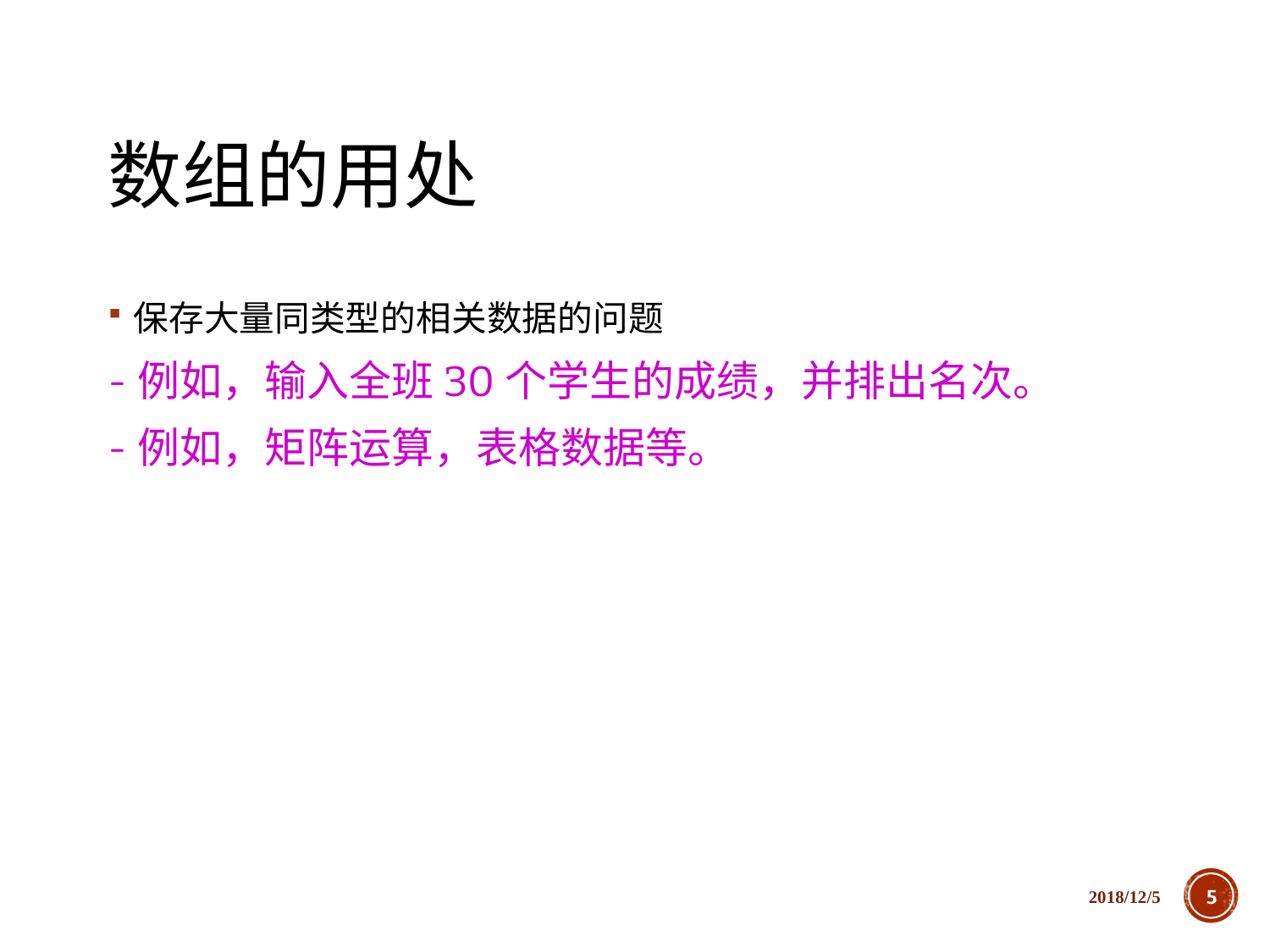

# 数组的用处
保存大量同类型的相关数据的问题
-例如，输入全班30个学生的成绩，并排出名次。
-例如，矩阵运算，表格数据等。
2018/12/5
5